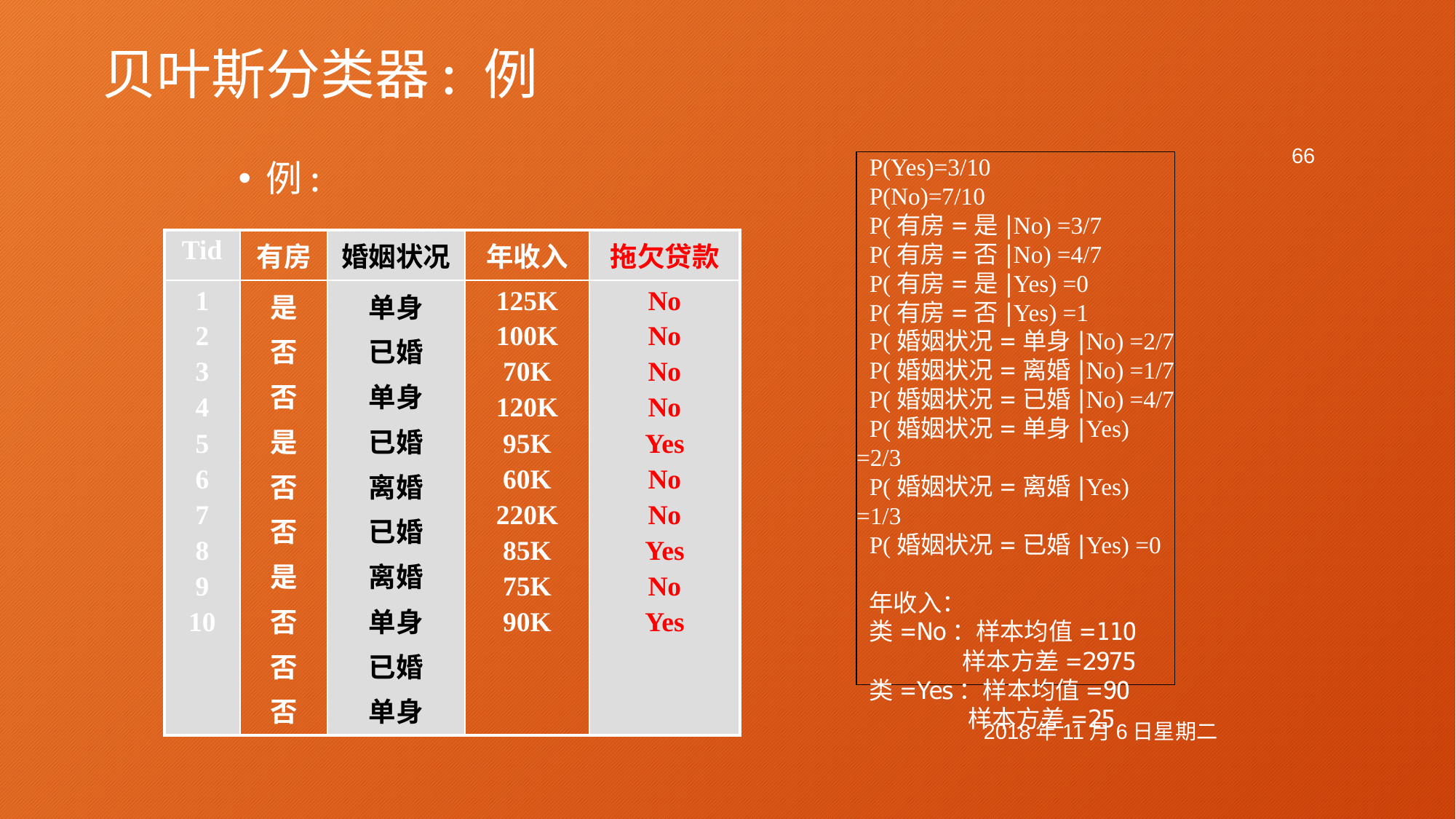

66
# 贝叶斯分类器: 例
P(Yes)=3/10
P(No)=7/10
P(有房=是|No) =3/7
P(有房=否|No) =4/7
P(有房=是|Yes) =0
P(有房=否|Yes) =1
P(婚姻状况=单身|No) =2/7
P(婚姻状况=离婚|No) =1/7
P(婚姻状况=已婚|No) =4/7
P(婚姻状况=单身|Yes) =2/3
P(婚姻状况=离婚|Yes) =1/3
P(婚姻状况=已婚|Yes) =0

年收入：
类=No：样本均值=110
                样本方差=2975
类=Yes：样本均值=90
                 样本方差=25
例:

| Tid | 有房 | 婚姻状况 | 年收入 | 拖欠贷款 |
| --- | --- | --- | --- | --- |
| 1 2 3 4 5 6 7 8 9 10 | 是 否 否 是 否 否 是 否 否 否 | 单身 已婚 单身 已婚 离婚 已婚 离婚 单身 已婚 单身 | 125K 100K 70K 120K 95K 60K 220K 85K 75K 90K | No No No No Yes No No Yes No Yes |
2018年11月6日星期二